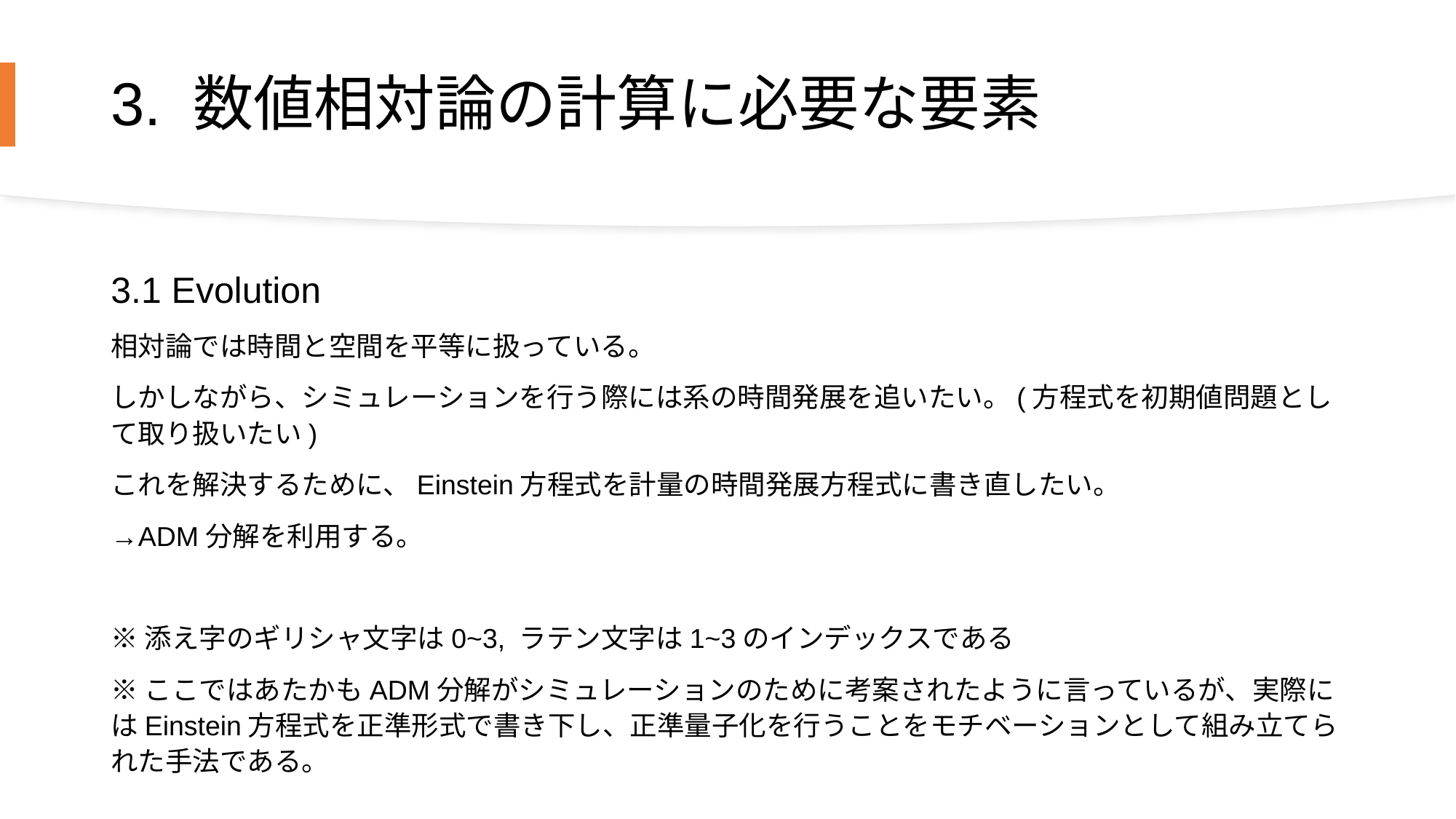

# 3. 数値相対論の計算に必要な要素

3.1 Evolution
相対論では時間と空間を平等に扱っている。
しかしながら、シミュレーションを行う際には系の時間発展を追いたい。(方程式を初期値問題として取り扱いたい)
これを解決するために、Einstein方程式を計量の時間発展方程式に書き直したい。
→ADM分解を利用する。

※添え字のギリシャ文字は0~3, ラテン文字は1~3のインデックスである
※ここではあたかもADM分解がシミュレーションのために考案されたように言っているが、実際にはEinstein方程式を正準形式で書き下し、正準量子化を行うことをモチベーションとして組み立てられた手法である。